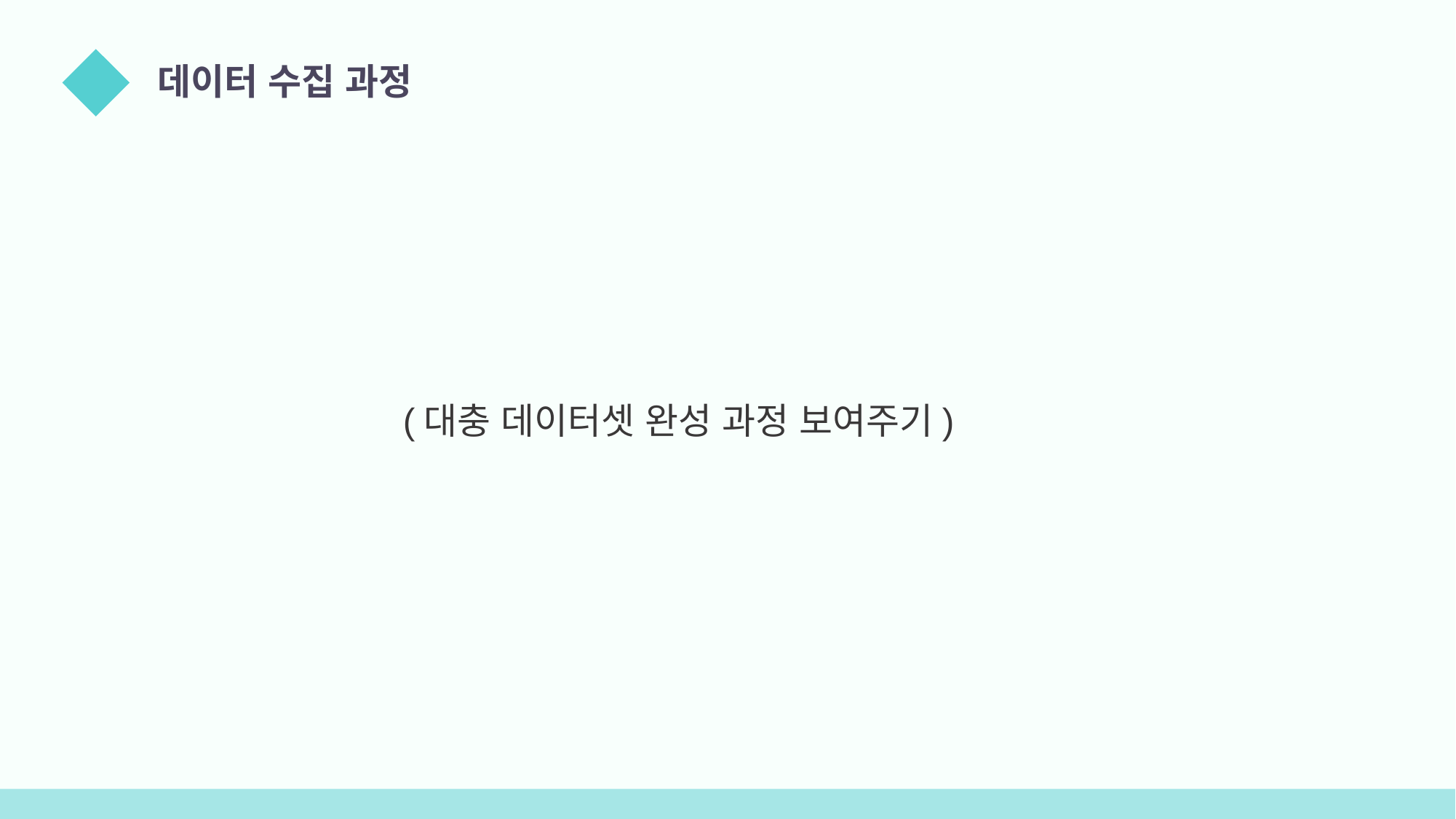

데이터 수집 과정
02
(대충 데이터셋 완성 과정 보여주기)